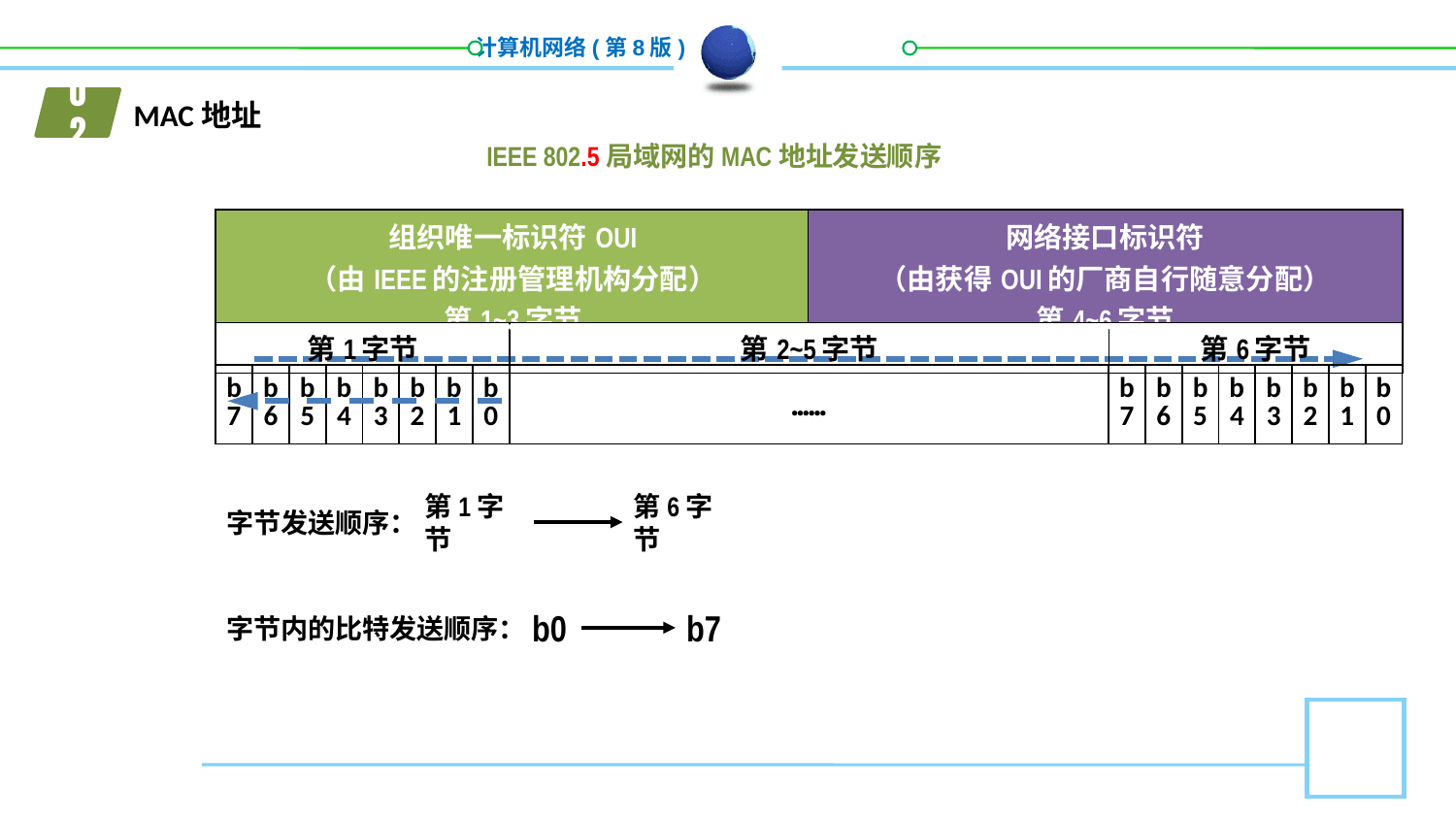

02
MAC地址
IEEE 802.5局域网的MAC地址发送顺序
| 组织唯一标识符OUI （由IEEE的注册管理机构分配） 第1~3字节 |
| --- |
| 网络接口标识符 （由获得OUI的厂商自行随意分配） 第4~6字节 |
| --- |
| 第1字节 | 第2~5字节 | 第6字节 |
| --- | --- | --- |
| b7 | b6 | b5 | b4 | b3 | b2 | b1 | b0 | …… | b7 | b6 | b5 | b4 | b3 | b2 | b1 | b0 |
| --- | --- | --- | --- | --- | --- | --- | --- | --- | --- | --- | --- | --- | --- | --- | --- | --- |
字节发送顺序：
第1字节
第6字节
字节内的比特发送顺序：
b0
b7